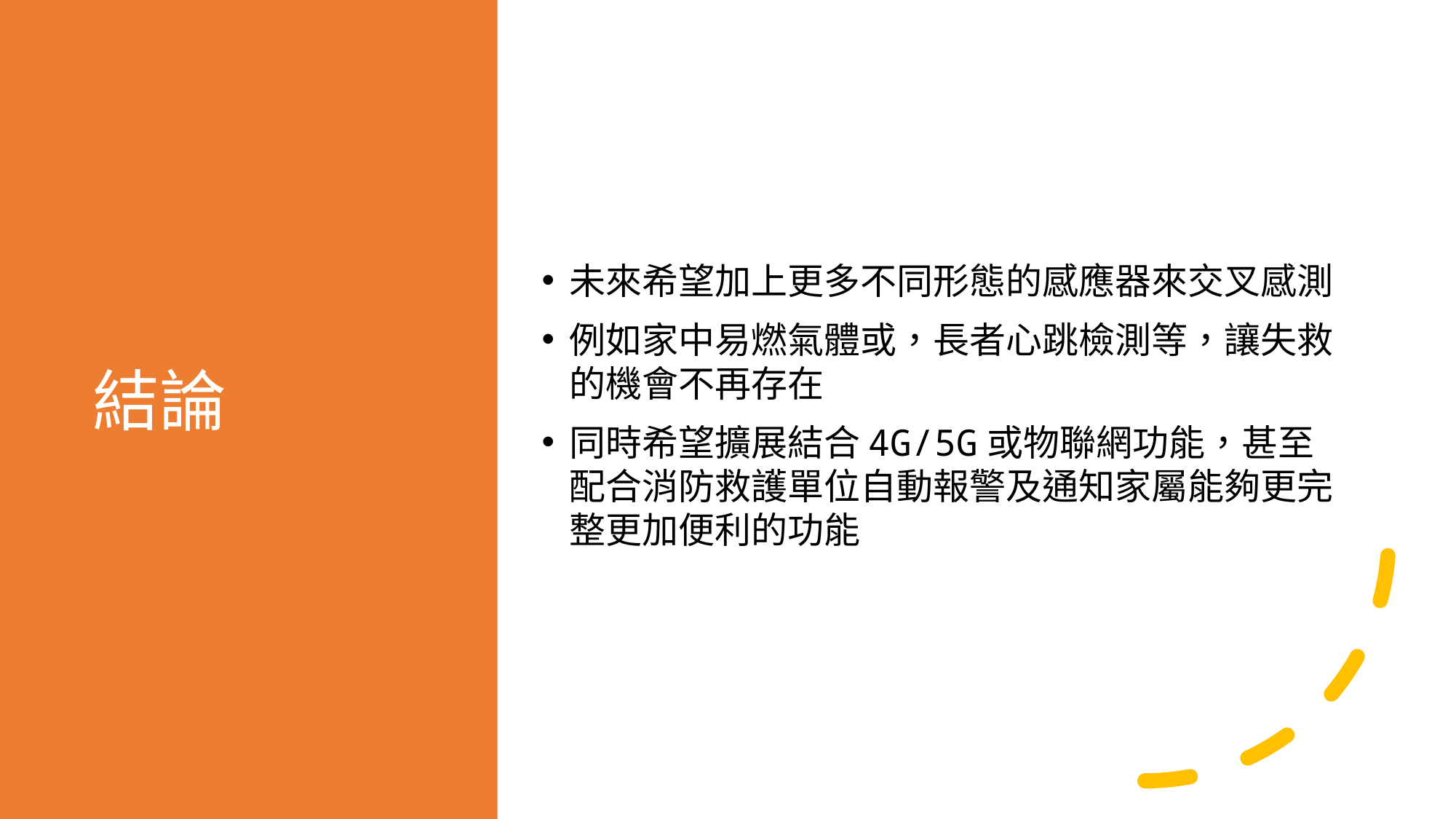

# 結論
未來希望加上更多不同形態的感應器來交叉感測
例如家中易燃氣體或，長者心跳檢測等，讓失救的機會不再存在
同時希望擴展結合4G/5G或物聯網功能，甚至配合消防救護單位自動報警及通知家屬能夠更完整更加便利的功能